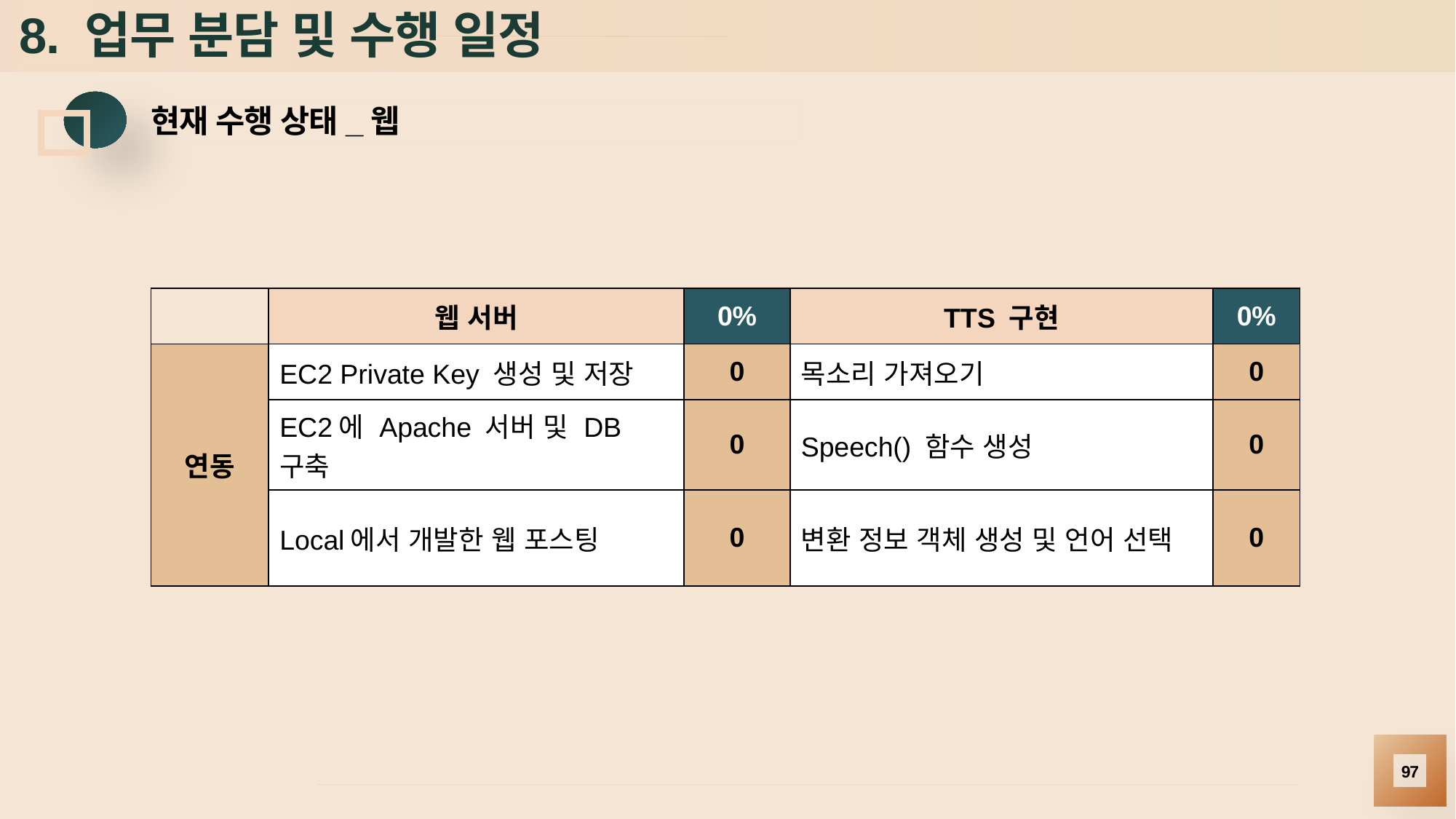

# 8. 업무 분담 및 수행 일정

현재 수행 상태_웹

|  | 웹 서버 | 0% | TTS 구현 | 0% |
| --- | --- | --- | --- | --- |
| 연동 | EC2 Private Key 생성 및 저장 | 0 | 목소리 가져오기 | 0 |
|  | EC2에 Apache 서버 및 DB 구축 | 0 | Speech() 함수 생성 | 0 |
|  | Local에서 개발한 웹 포스팅 | 0 | 변환 정보 객체 생성 및 언어 선택 | 0 |
97